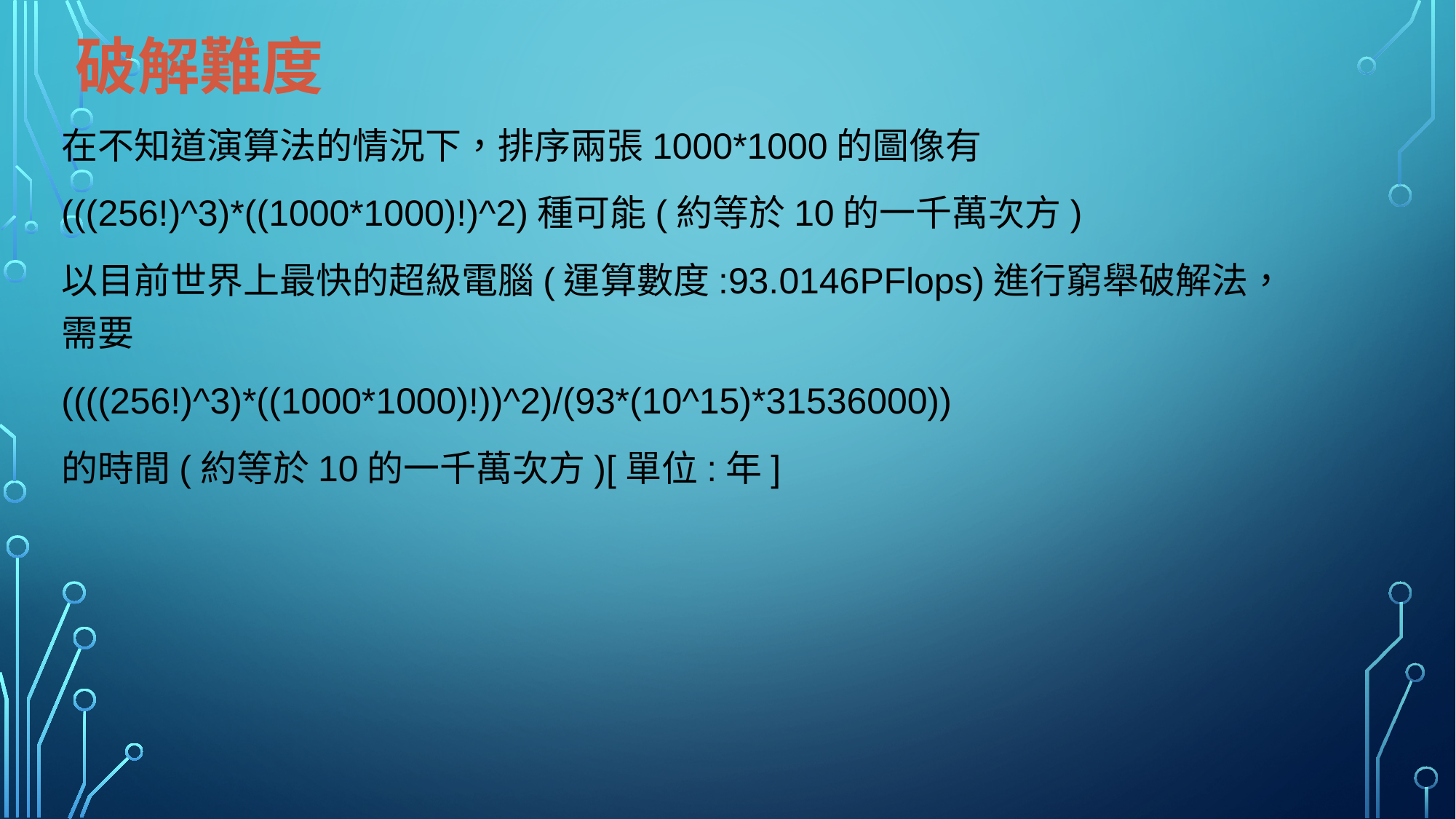

# 破解難度
在不知道演算法的情況下，排序兩張1000*1000的圖像有
(((256!)^3)*((1000*1000)!)^2)種可能(約等於10的一千萬次方)
以目前世界上最快的超級電腦(運算數度:93.0146PFlops)進行窮舉破解法，需要
((((256!)^3)*((1000*1000)!))^2)/(93*(10^15)*31536000))
的時間(約等於10的一千萬次方)[單位:年]